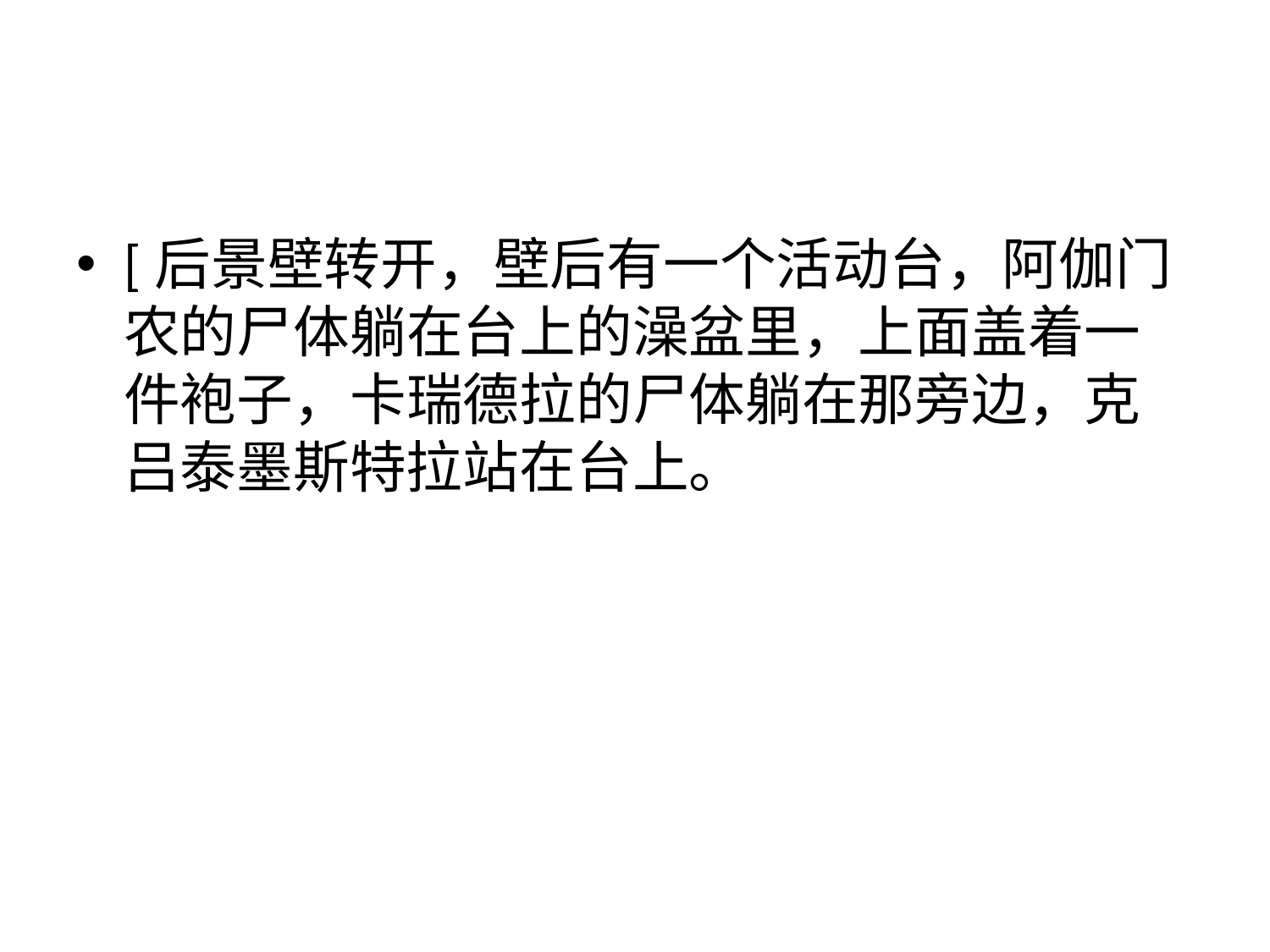

#
[后景壁转开，壁后有一个活动台，阿伽门农的尸体躺在台上的澡盆里，上面盖着一件袍子，卡瑞德拉的尸体躺在那旁边，克吕泰墨斯特拉站在台上。